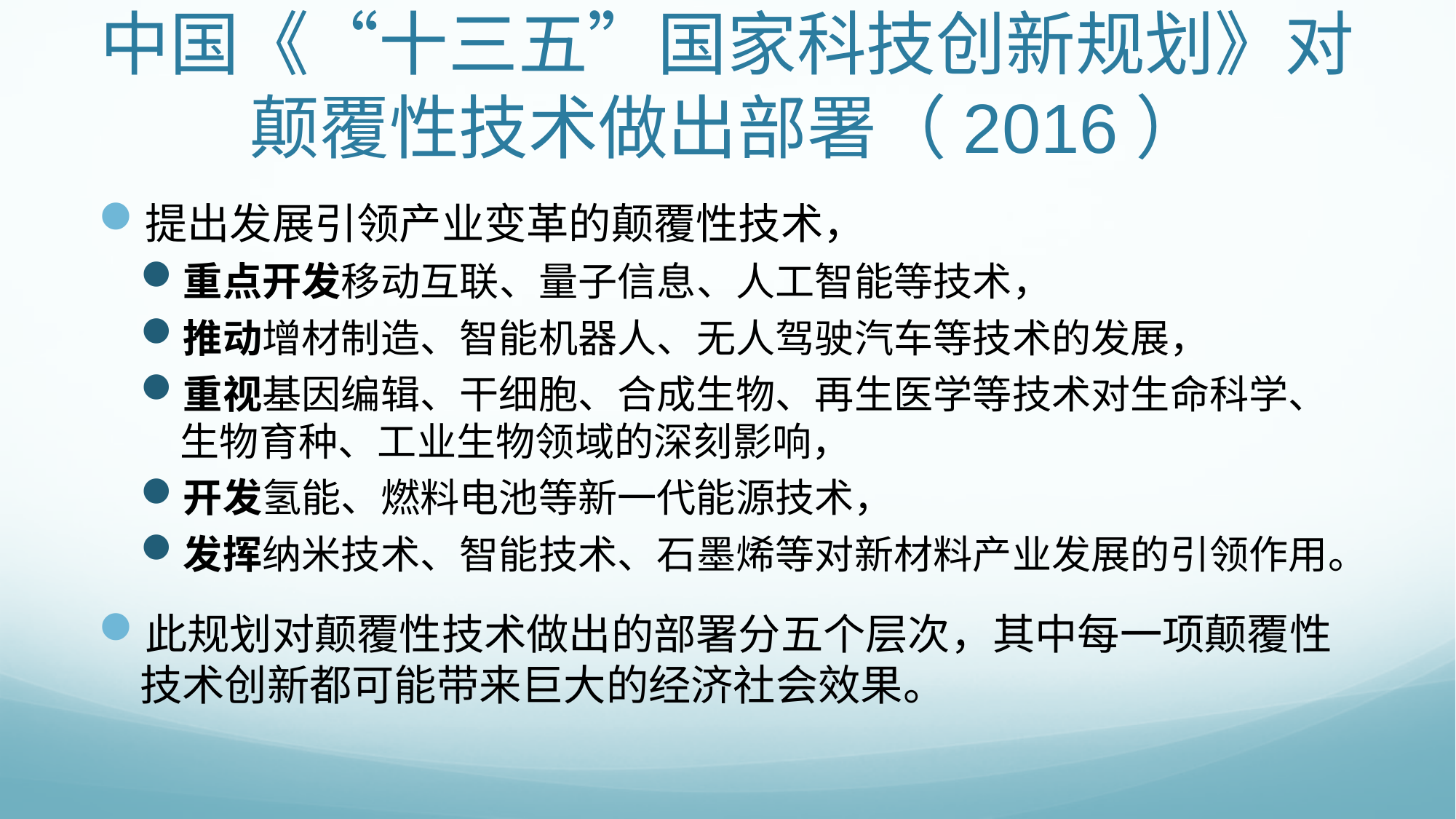

# 中国《“十三五”国家科技创新规划》对颠覆性技术做出部署（2016）
提出发展引领产业变革的颠覆性技术，
重点开发移动互联、量子信息、人工智能等技术，
推动增材制造、智能机器人、无人驾驶汽车等技术的发展，
重视基因编辑、干细胞、合成生物、再生医学等技术对生命科学、生物育种、工业生物领域的深刻影响，
开发氢能、燃料电池等新一代能源技术，
发挥纳米技术、智能技术、石墨烯等对新材料产业发展的引领作用。
此规划对颠覆性技术做出的部署分五个层次，其中每一项颠覆性技术创新都可能带来巨大的经济社会效果。